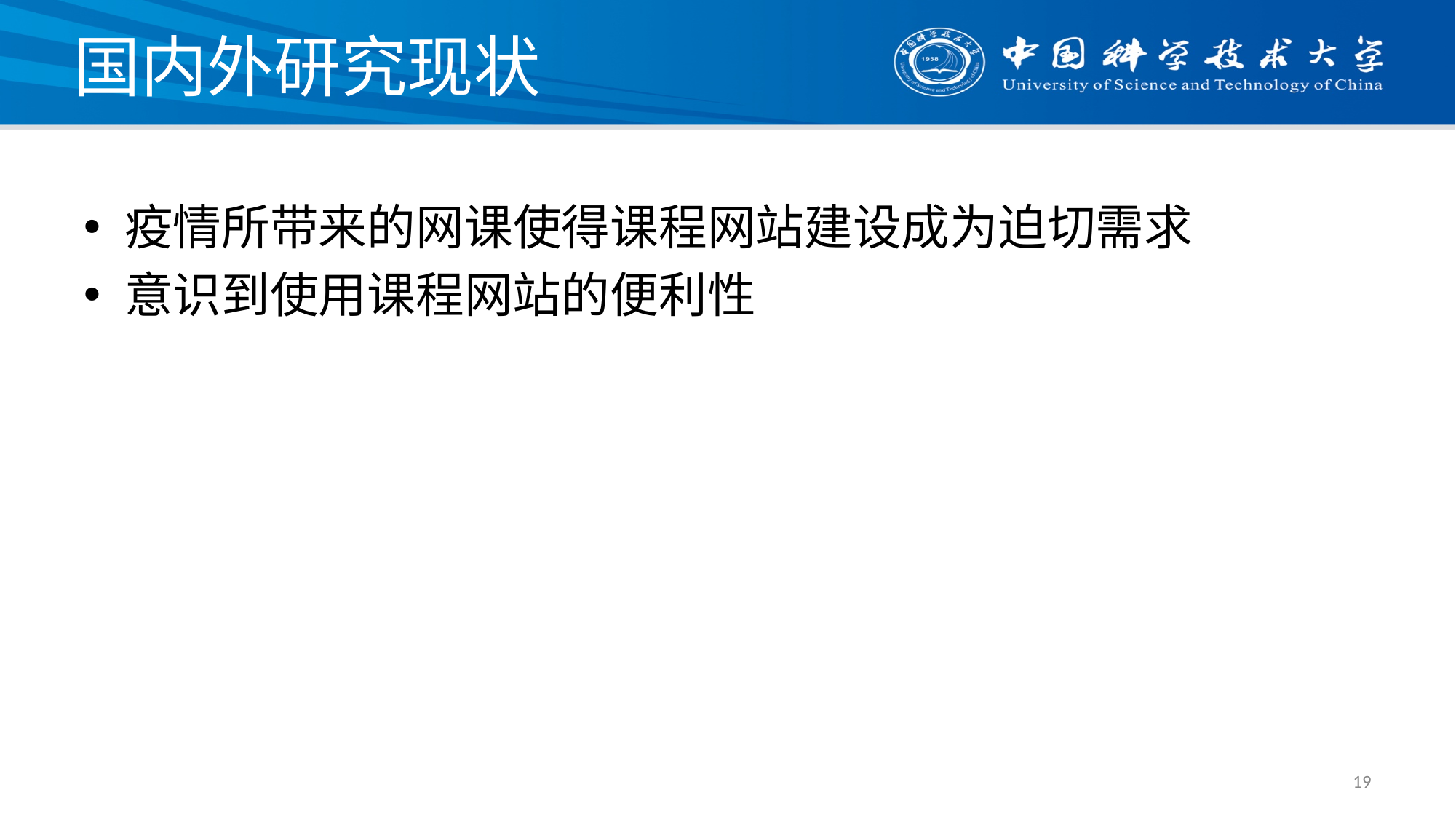

# 国内外研究现状
疫情所带来的网课使得课程网站建设成为迫切需求
意识到使用课程网站的便利性
19